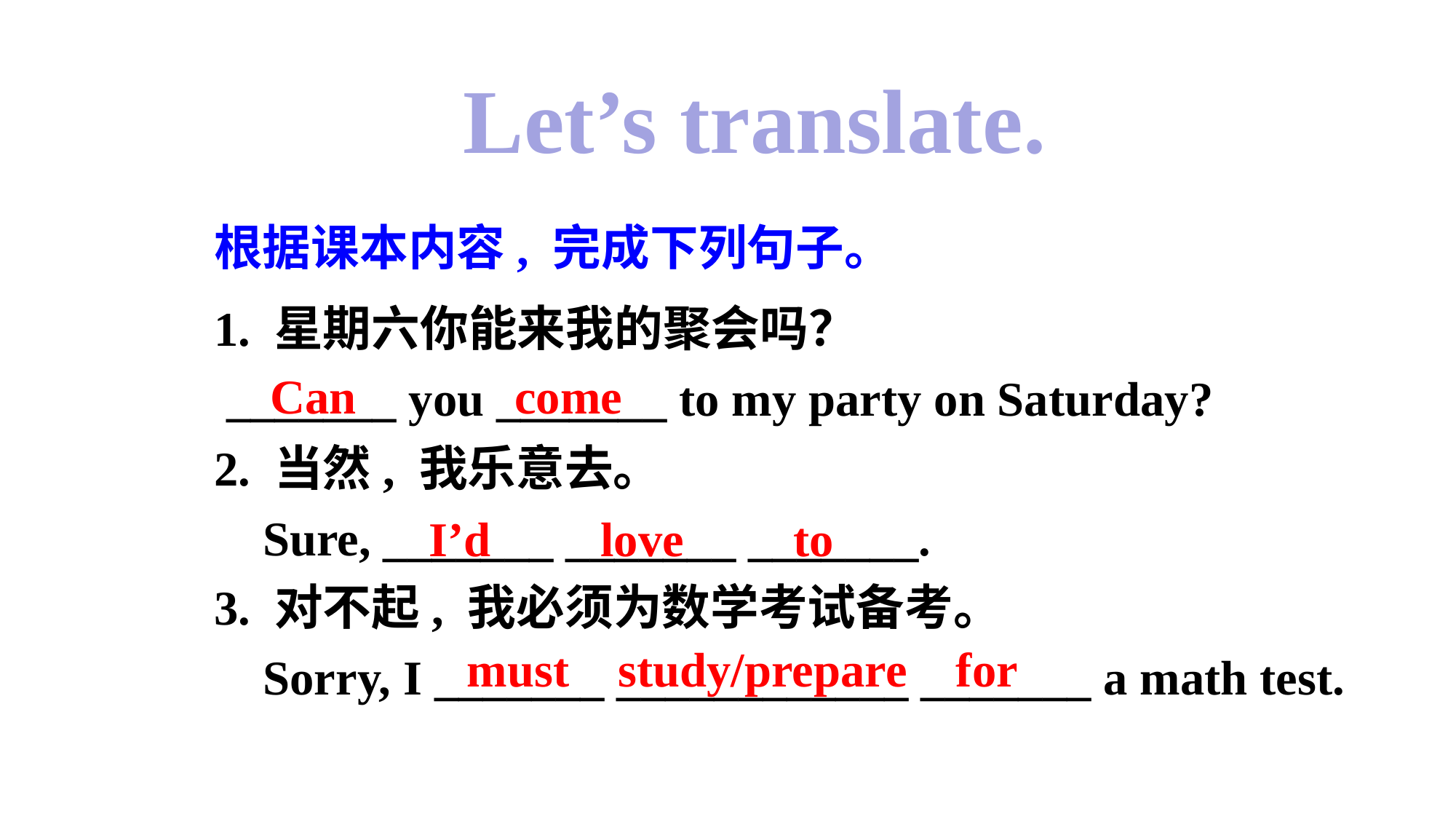

Let’s translate.
根据课本内容, 完成下列句子。
1. 星期六你能来我的聚会吗？
 _______ you _______ to my party on Saturday?
2. 当然, 我乐意去。
    Sure, _______ _______ _______.
3. 对不起, 我必须为数学考试备考。
    Sorry, I _______ ____________ _______ a math test.
Can             come
I’d         love         to
 must    study/prepare    for